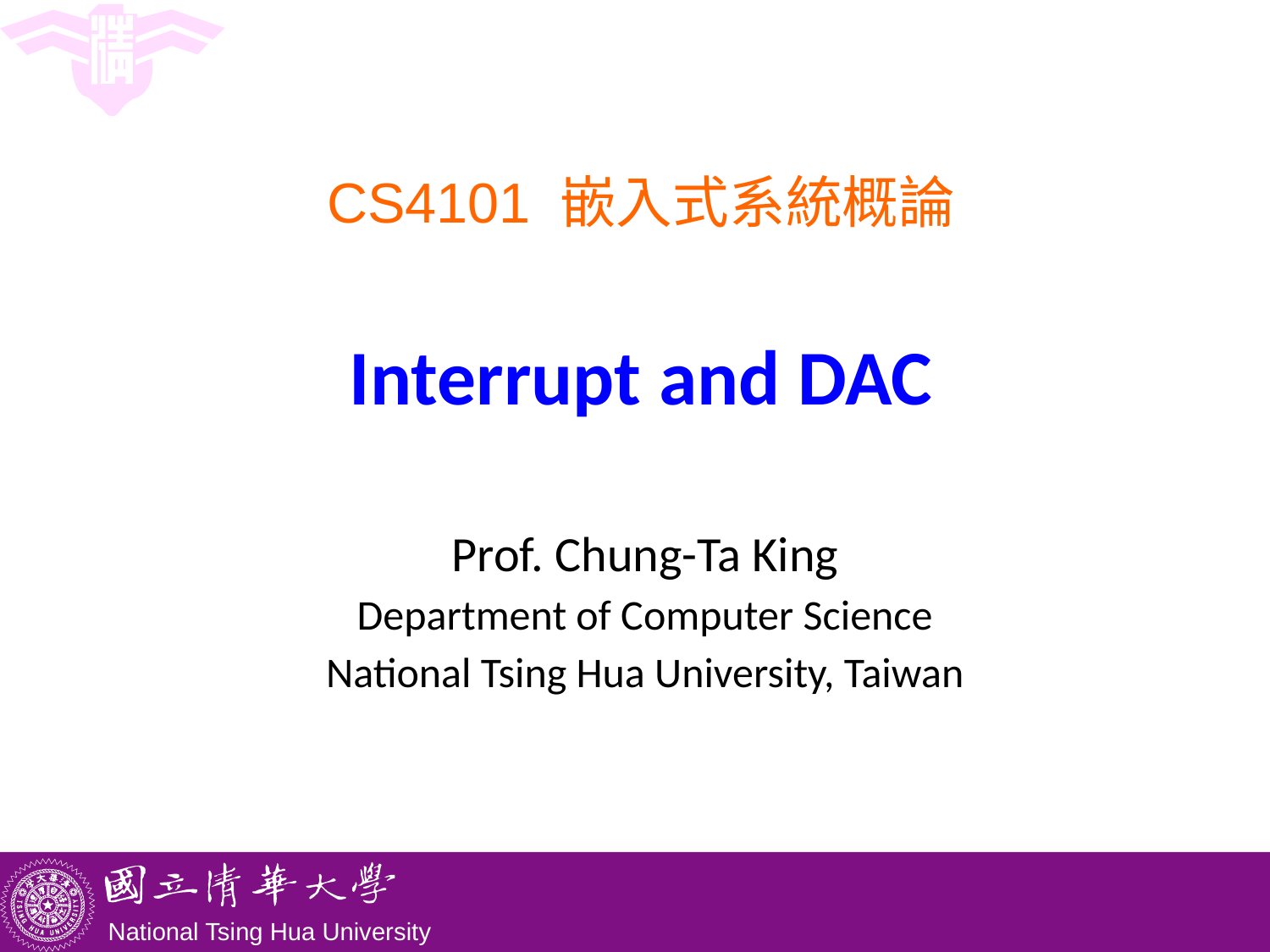

# CS4101 嵌入式系統概論 Interrupt and DAC
Prof. Chung-Ta King
Department of Computer Science
National Tsing Hua University, Taiwan